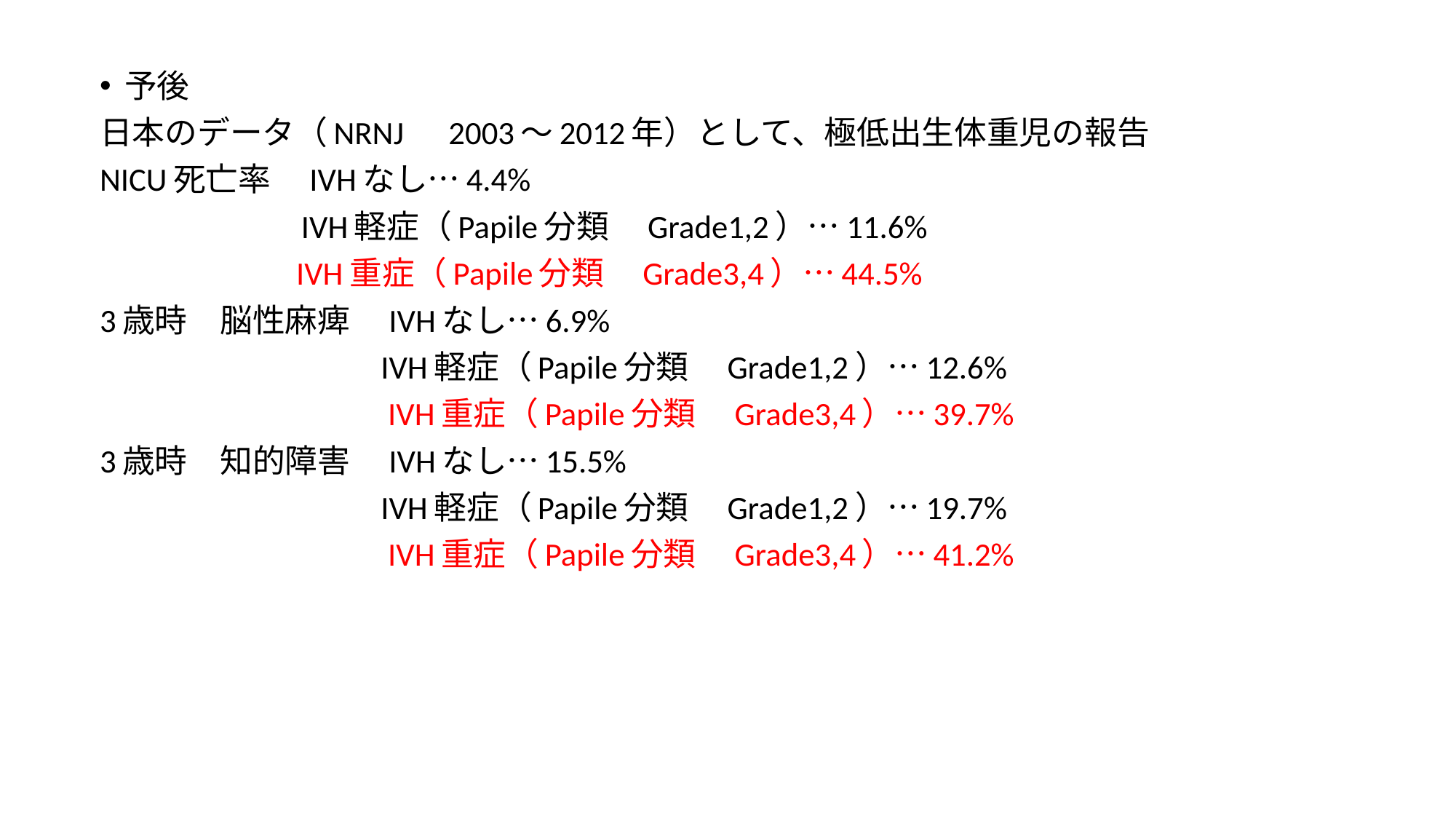

予後
日本のデータ（NRNJ　2003～2012年）として、極低出生体重児の報告
NICU死亡率　IVHなし…4.4%
　　　　　　IVH軽症（Papile分類　Grade1,2）…11.6%
                           IVH重症（Papile分類　Grade3,4）…44.5%
3歳時　脳性麻痺　IVHなし…6.9%
　　　　　　  　　IVH軽症（Papile分類　Grade1,2）…12.6%
                       　　      IVH重症（Papile分類　Grade3,4）…39.7%
3歳時　知的障害　IVHなし…15.5%
　　　　　　  　　IVH軽症（Papile分類　Grade1,2）…19.7%
                       　　      IVH重症（Papile分類　Grade3,4）…41.2%